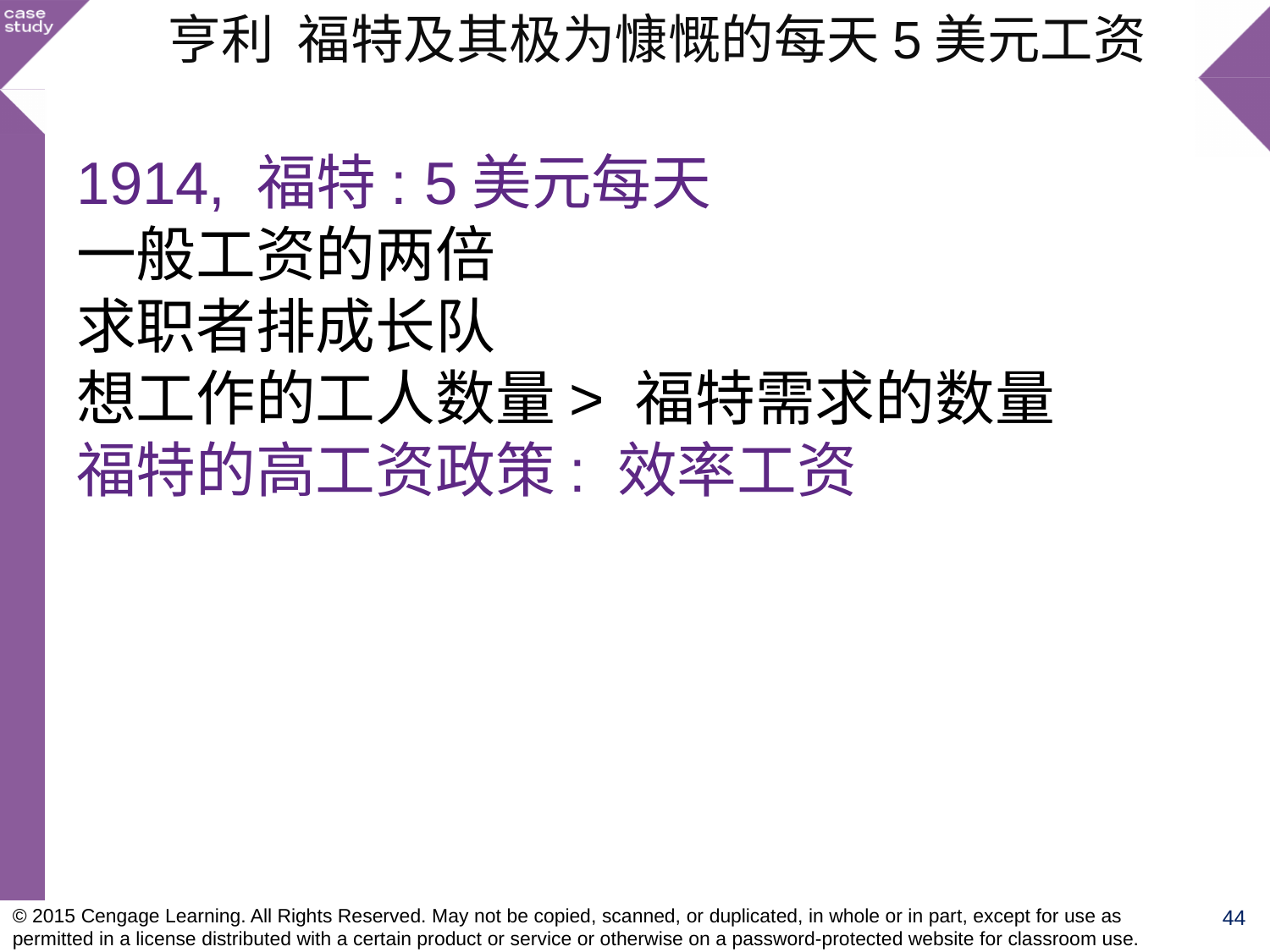

亨利  福特及其极为慷慨的每天5美元工资
1914, 福特: 5美元每天
一般工资的两倍
求职者排成长队
想工作的工人数量> 福特需求的数量
福特的高工资政策: 效率工资

44
© 2015 Cengage Learning. All Rights Reserved. May not be copied, scanned, or duplicated, in whole or in part, except for use as permitted in a license distributed with a certain product or service or otherwise on a password-protected website for classroom use.